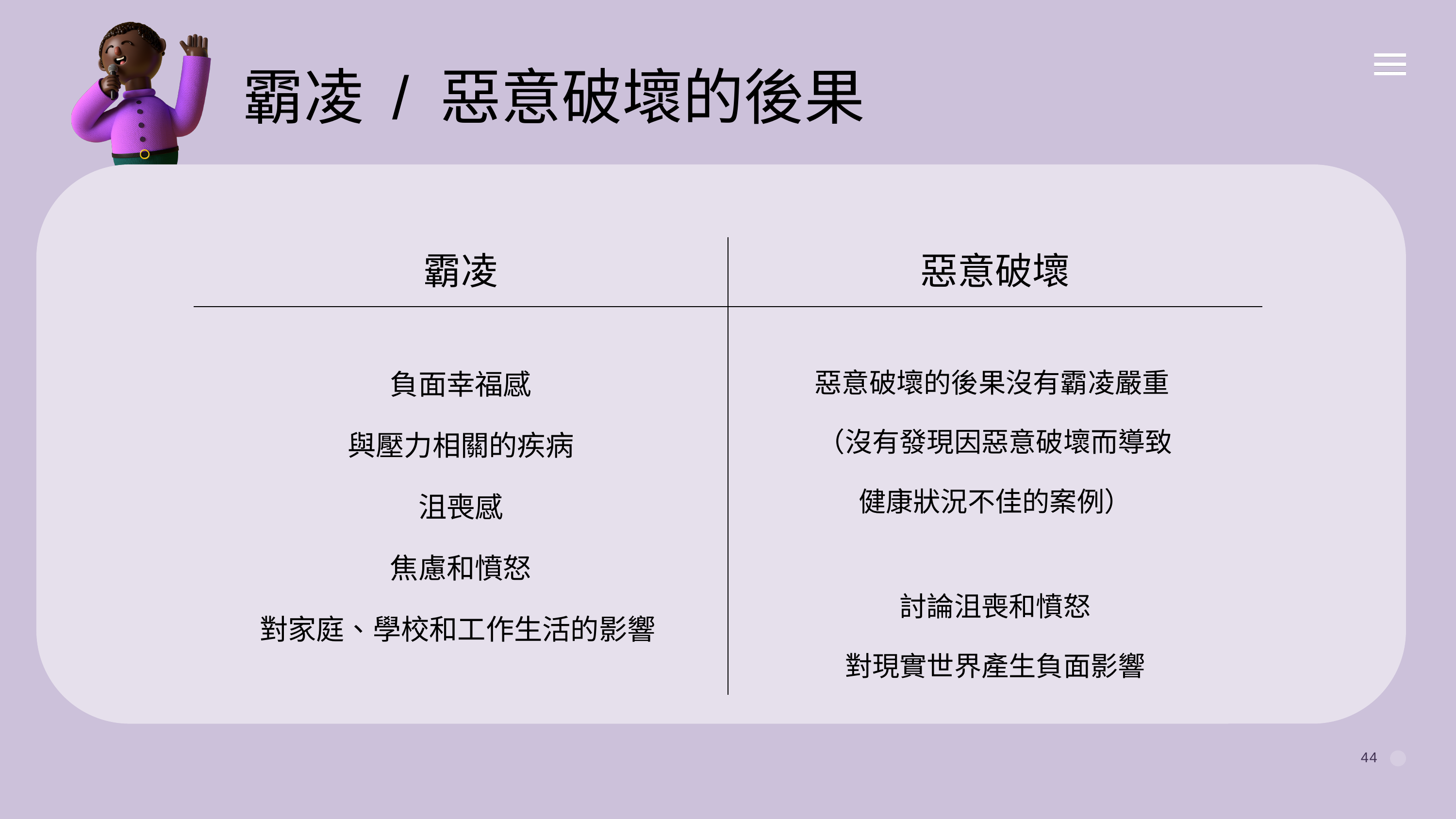

霸凌 / 惡意破壞的後果

| 霸凌 | 惡意破壞 |
| --- | --- |
| 負面幸福感 與壓力相關的疾病 沮喪感 焦慮和憤怒 對家庭、學校和工作生活的影響 | 惡意破壞的後果沒有霸凌嚴重 （沒有發現因惡意破壞而導致 健康狀況不佳的案例） 討論沮喪和憤怒 對現實世界產生負面影響 |

44